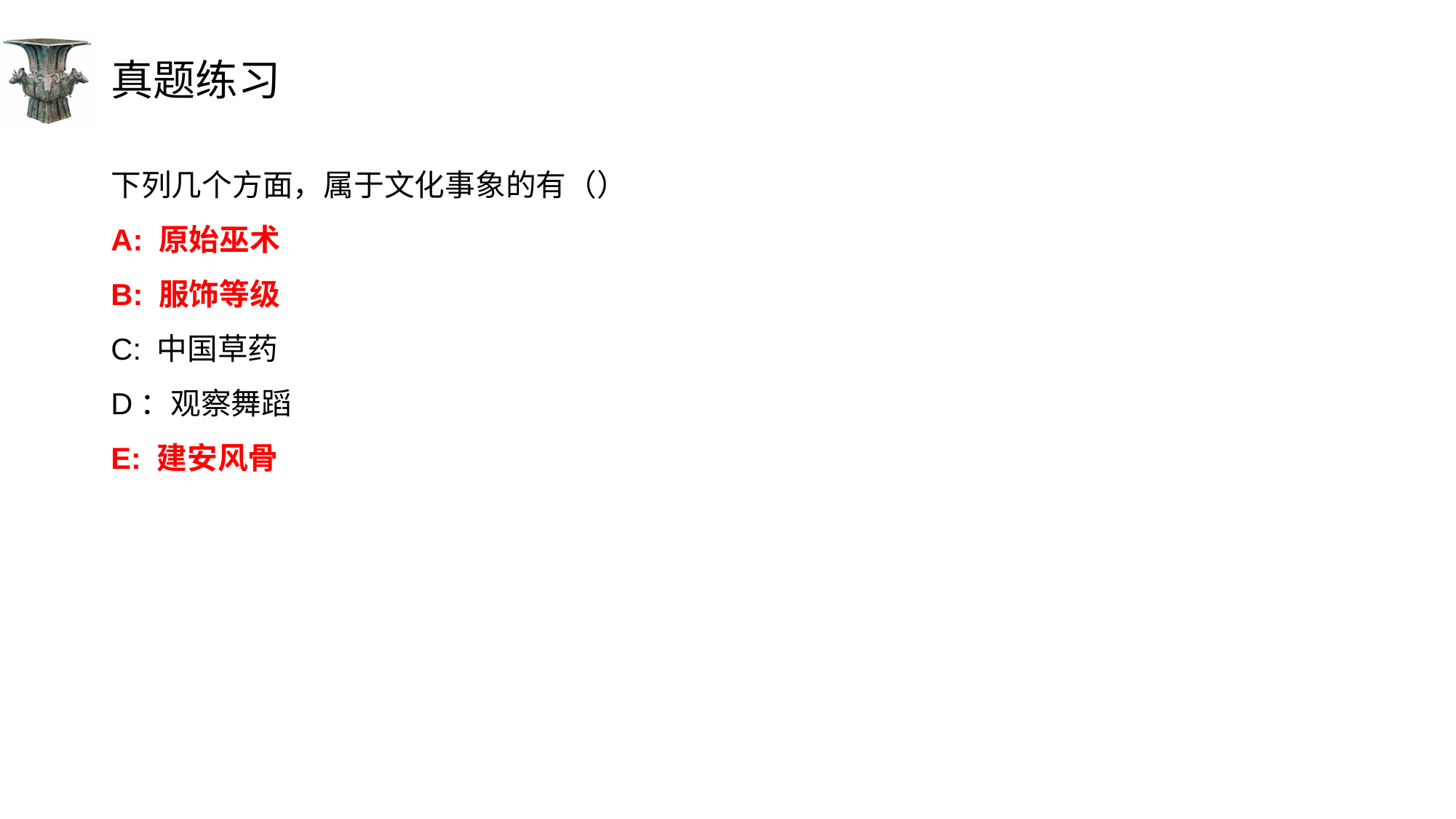

# 真题练习
下列几个方面，属于文化事象的有（）
A: 原始巫术
B: 服饰等级
C: 中国草药
D：观察舞蹈
E: 建安风骨
74